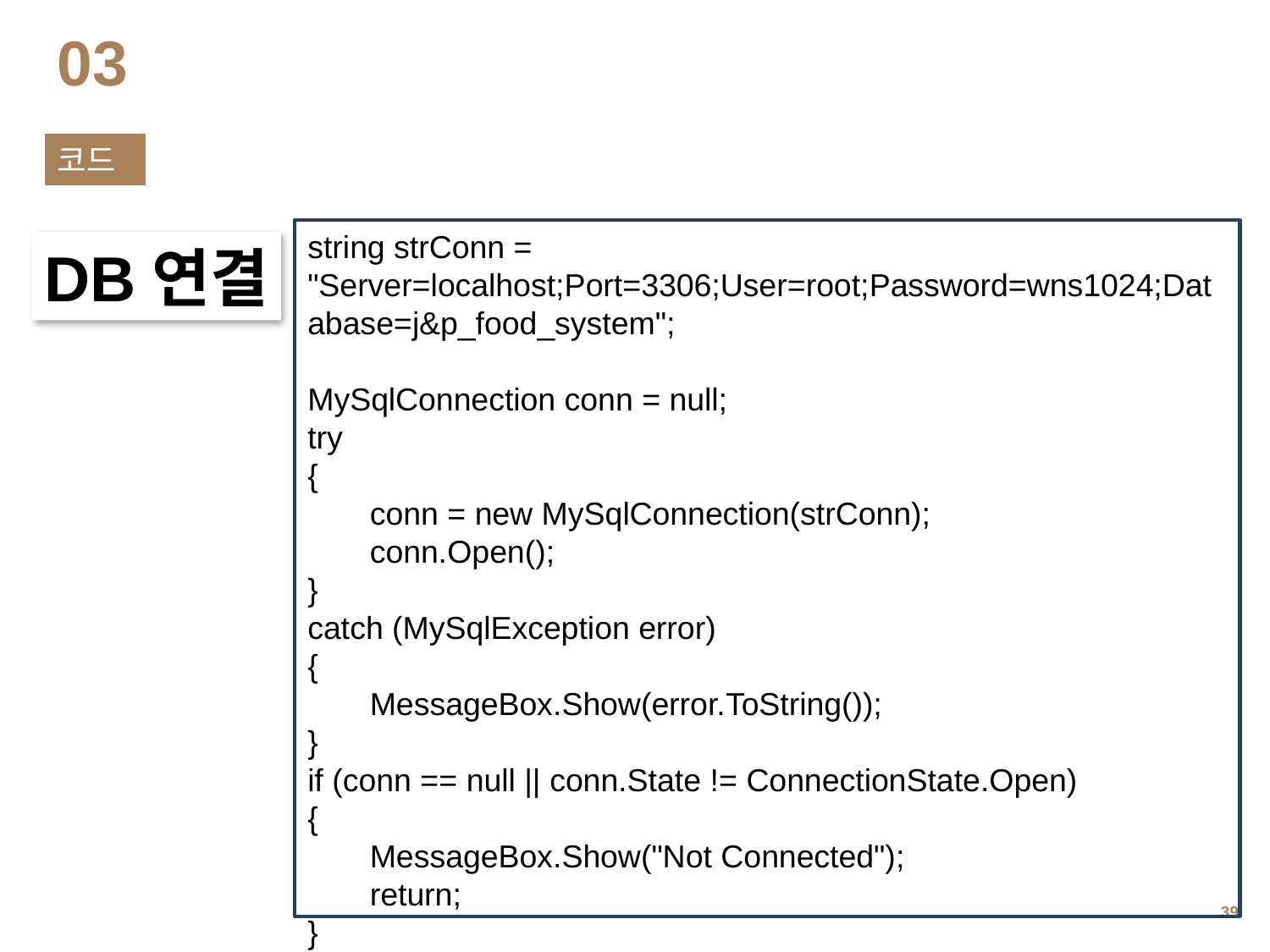

03

코드

string strConn = "Server=localhost;Port=3306;User=root;Password=wns1024;Database=j&p_food_system";

MySqlConnection conn = null;
try
{
       conn = new MySqlConnection(strConn);
       conn.Open();
}
catch (MySqlException error)
{
       MessageBox.Show(error.ToString());
}
if (conn == null || conn.State != ConnectionState.Open)
{
       MessageBox.Show("Not Connected");
       return;
}
DB연결
39